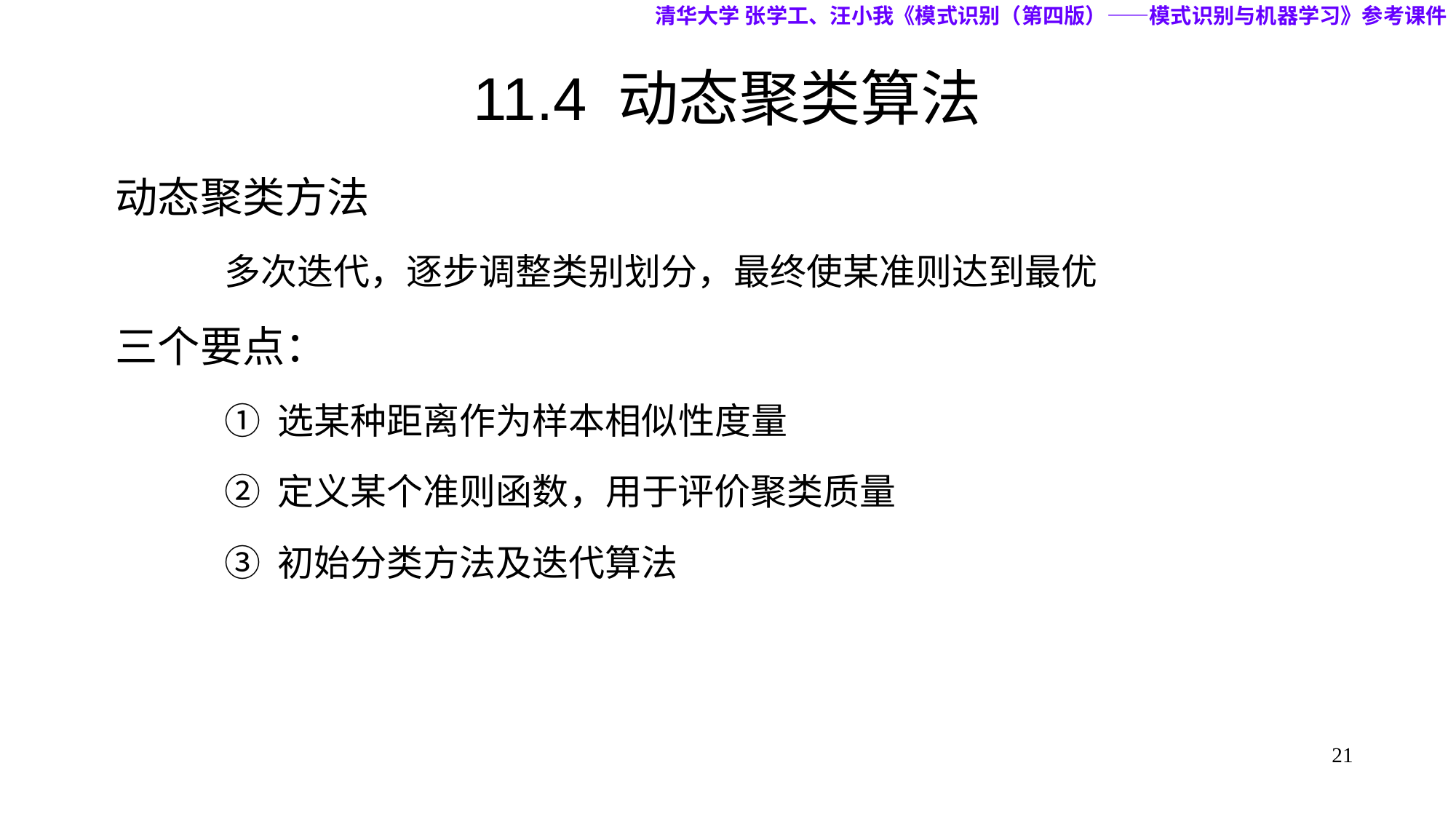

清华大学 张学工、汪小我《模式识别（第四版）——模式识别与机器学习》参考课件
# 11.4 动态聚类算法
动态聚类方法
	多次迭代，逐步调整类别划分，最终使某准则达到最优
三个要点：
	① 选某种距离作为样本相似性度量
   	② 定义某个准则函数，用于评价聚类质量
	③ 初始分类方法及迭代算法

21
21